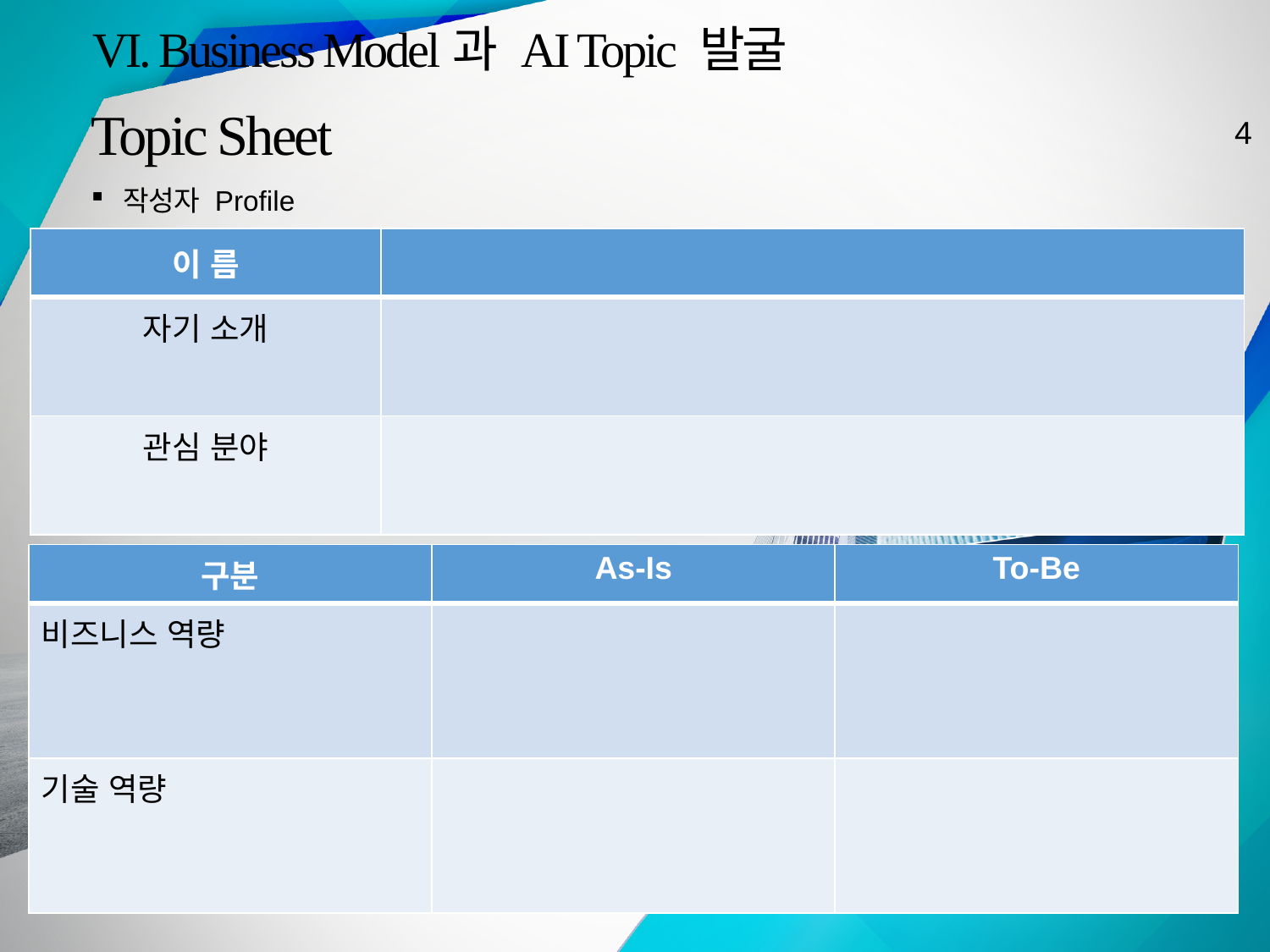

# VI. Business Model과 AI Topic 발굴
Topic Sheet
4
작성자 Profile
| 이 름 |  |
| --- | --- |
| 자기 소개 |  |
| 관심 분야 |  |
| 구분 | As-Is | To-Be |
| --- | --- | --- |
| 비즈니스 역량 |  |  |
| 기술 역량 |  |  |